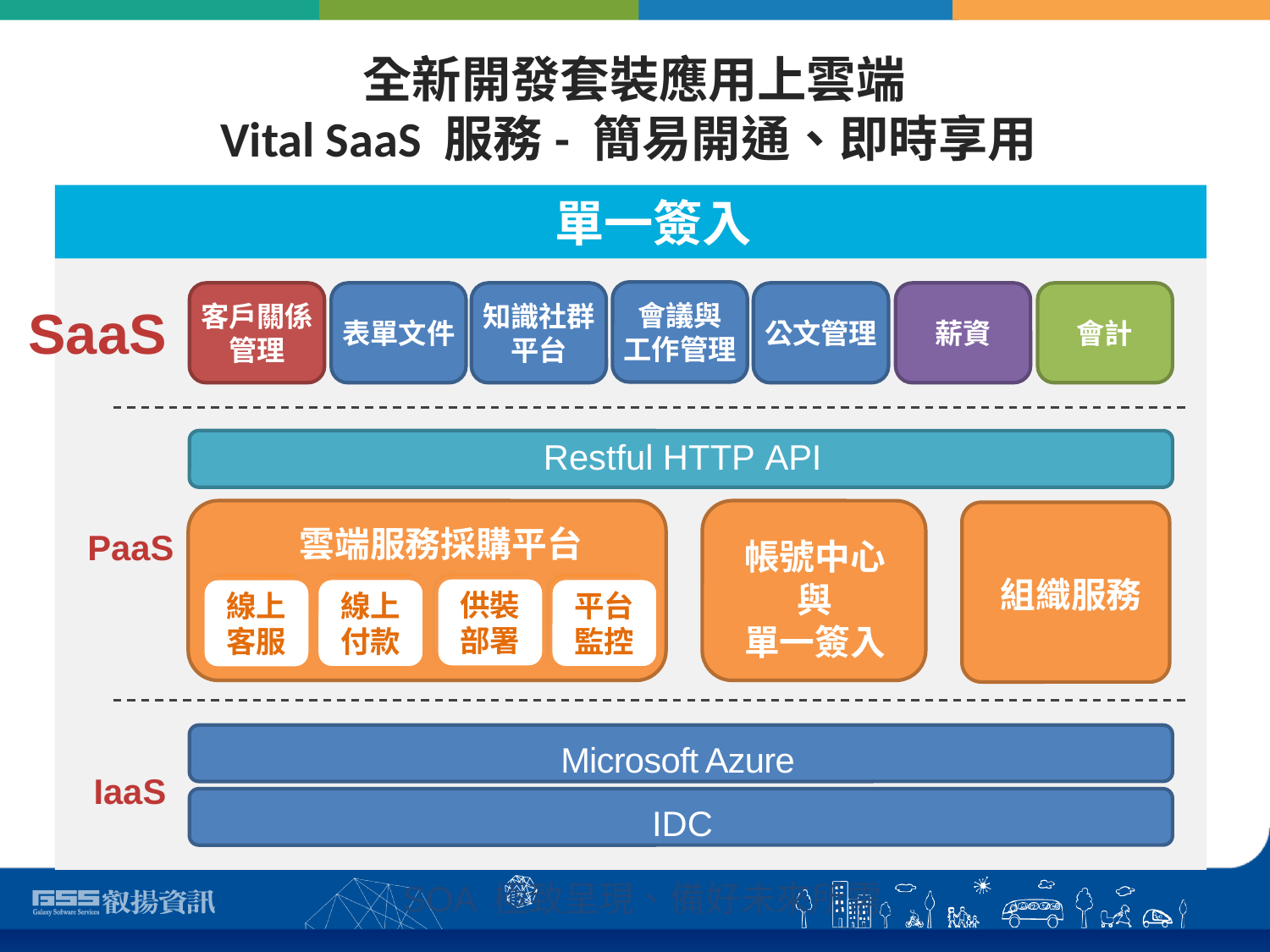

# 全新開發套裝應用上雲端 Vital SaaS 服務- 簡易開通、即時享用
   單一簽入

會議與
工作管理
客戶關係管理
表單文件
知識社群
平台
公文管理
薪資
會計
SaaS

Restful HTTP API

雲端服務採購平台
PaaS

帳號中心
與
單一簽入
組織服務

供裝
部署
線上
付款
平台
監控
線上
客服

Microsoft Azure

IaaS
IDC

SOA 極致呈現、備好未來所需